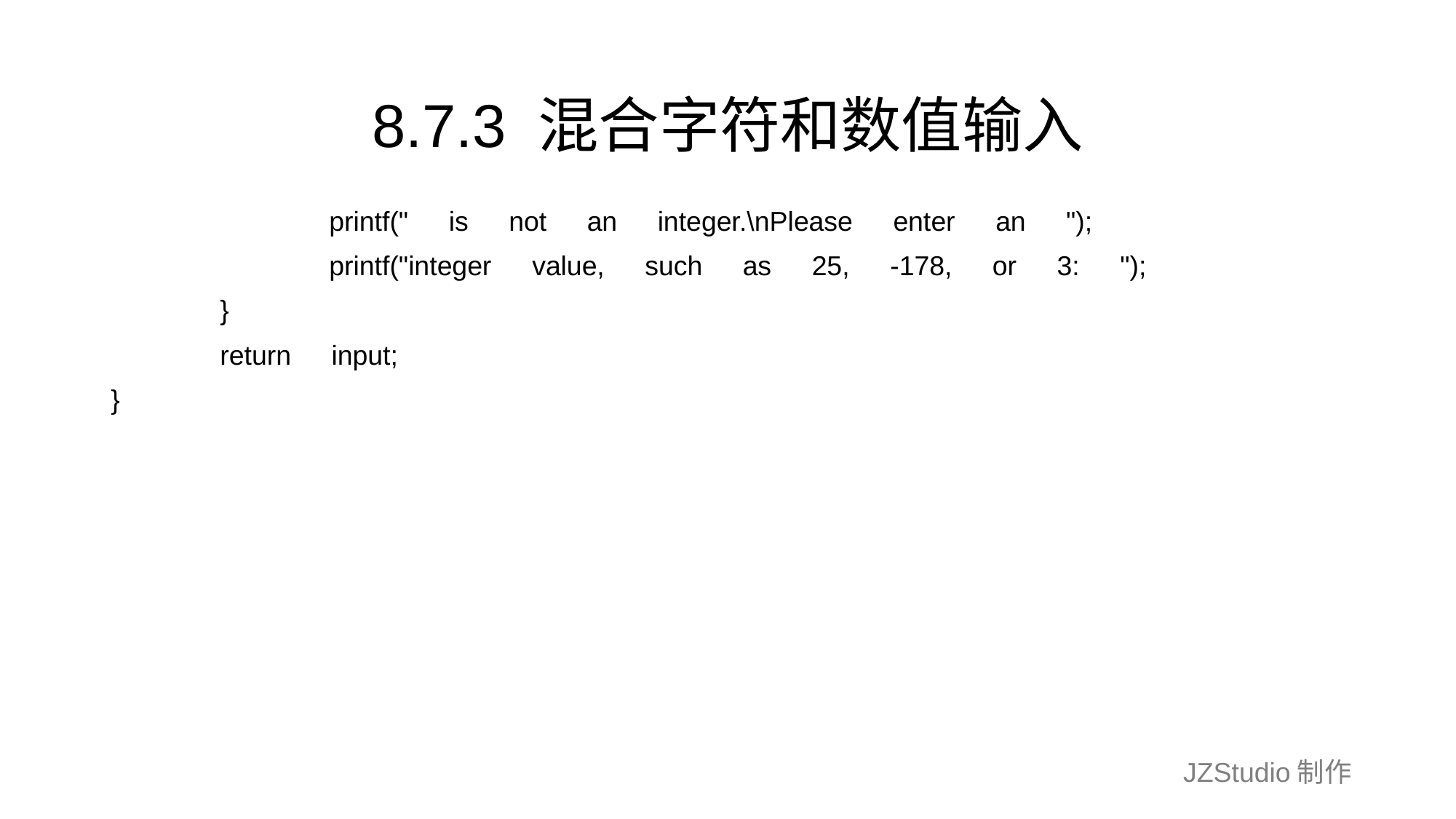

# 8.7.3 混合字符和数值输入
		printf("　is　not　an　integer.\nPlease　enter　an　");
		printf("integer　value,　such　as　25,　-178,　or　3:　");
	}
	return　input;
}